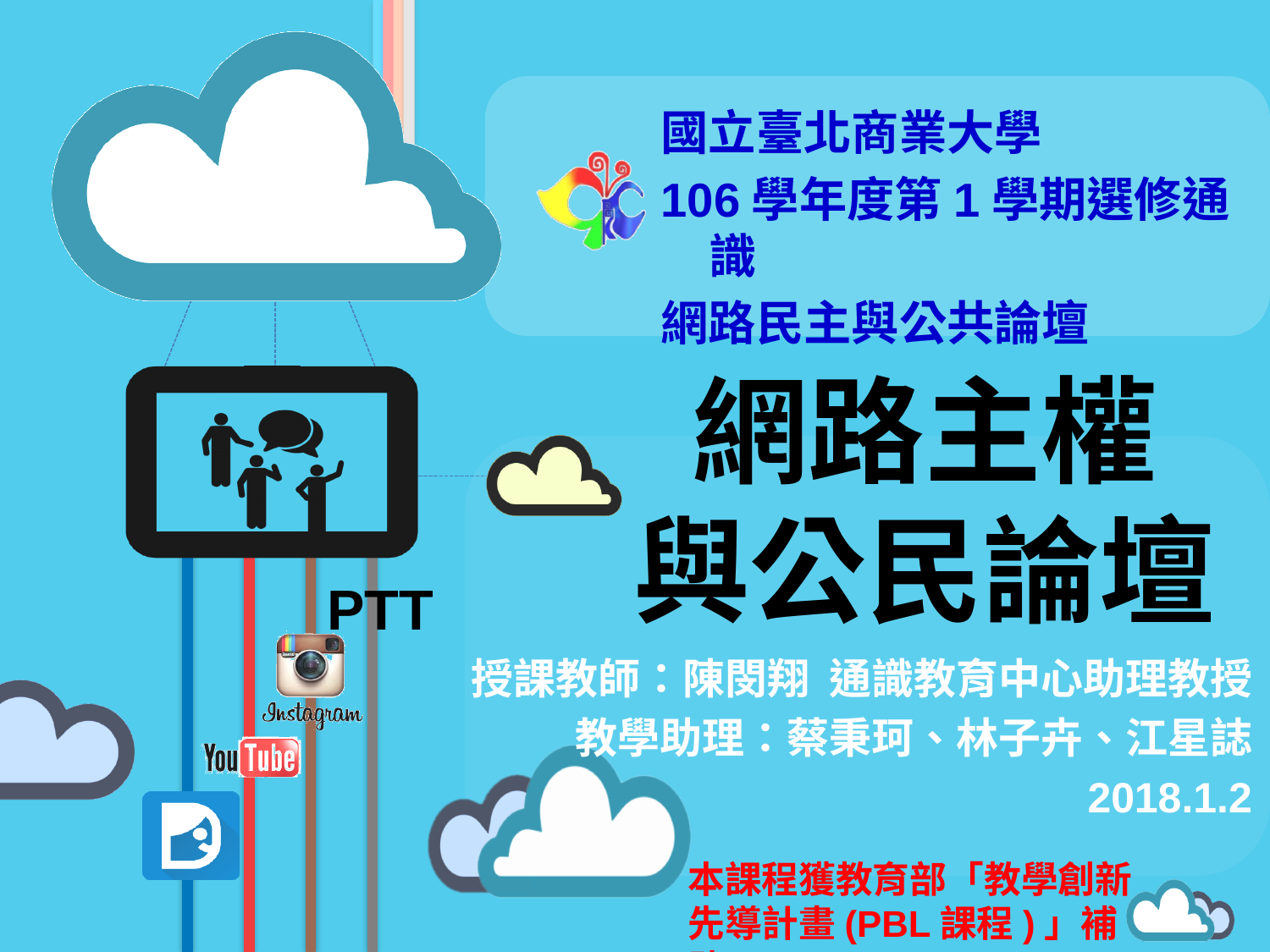

國立臺北商業大學
106學年度第1學期選修通識
網路民主與公共論壇

# 網路主權 與公民論壇
授課教師：陳閔翔  通識教育中心助理教授
教學助理：蔡秉珂、林子卉、江星誌
2018.1.2
本課程獲教育部「教學創新先導計畫(PBL課程)」補助